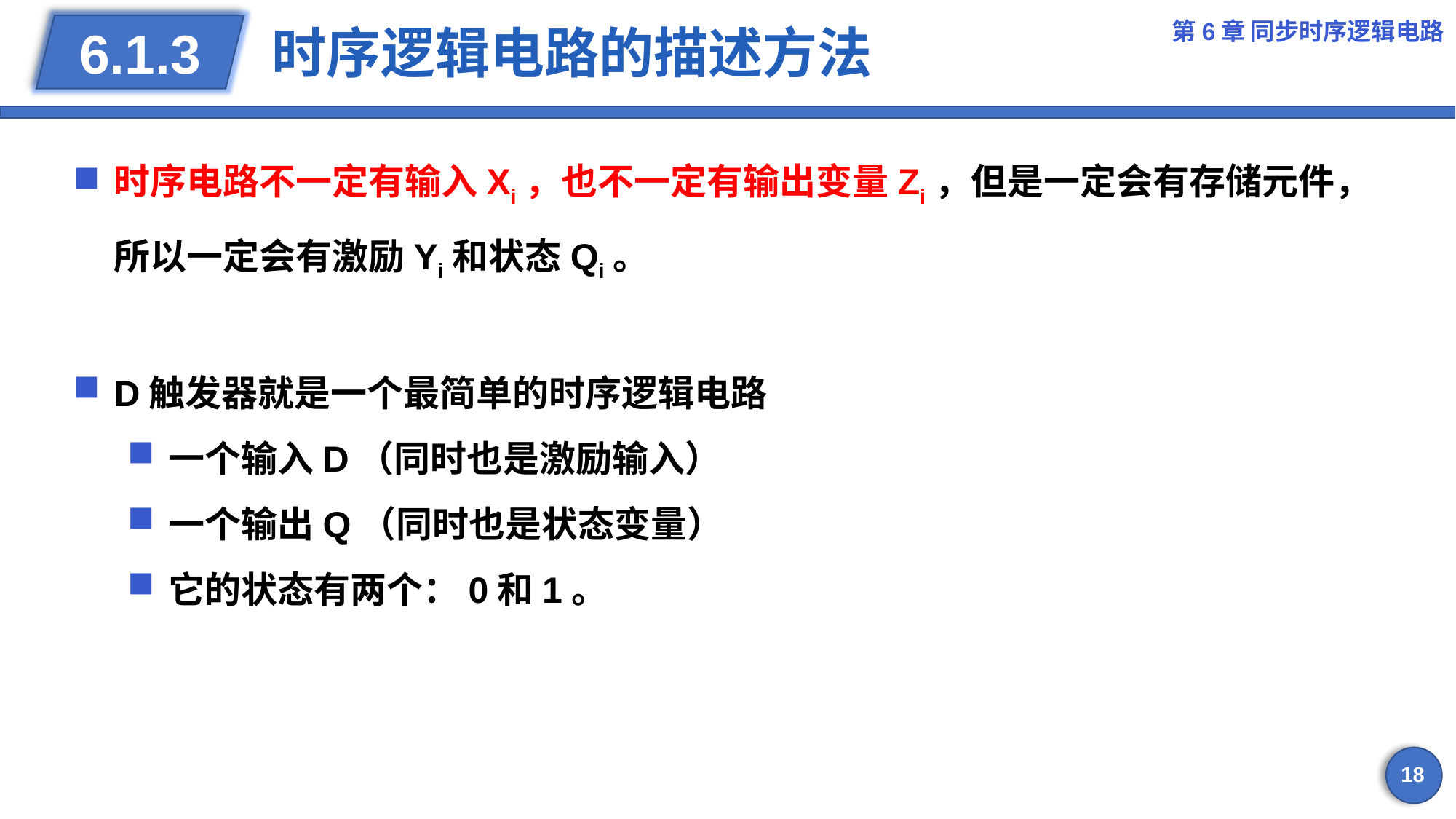

第6章 同步时序逻辑电路
# 时序逻辑电路的描述方法
6.1.3
时序电路不一定有输入Xi，也不一定有输出变量Zi，但是一定会有存储元件，所以一定会有激励Yi和状态Qi。

D触发器就是一个最简单的时序逻辑电路
一个输入D（同时也是激励输入）
一个输出Q（同时也是状态变量）
它的状态有两个：0和1。
18